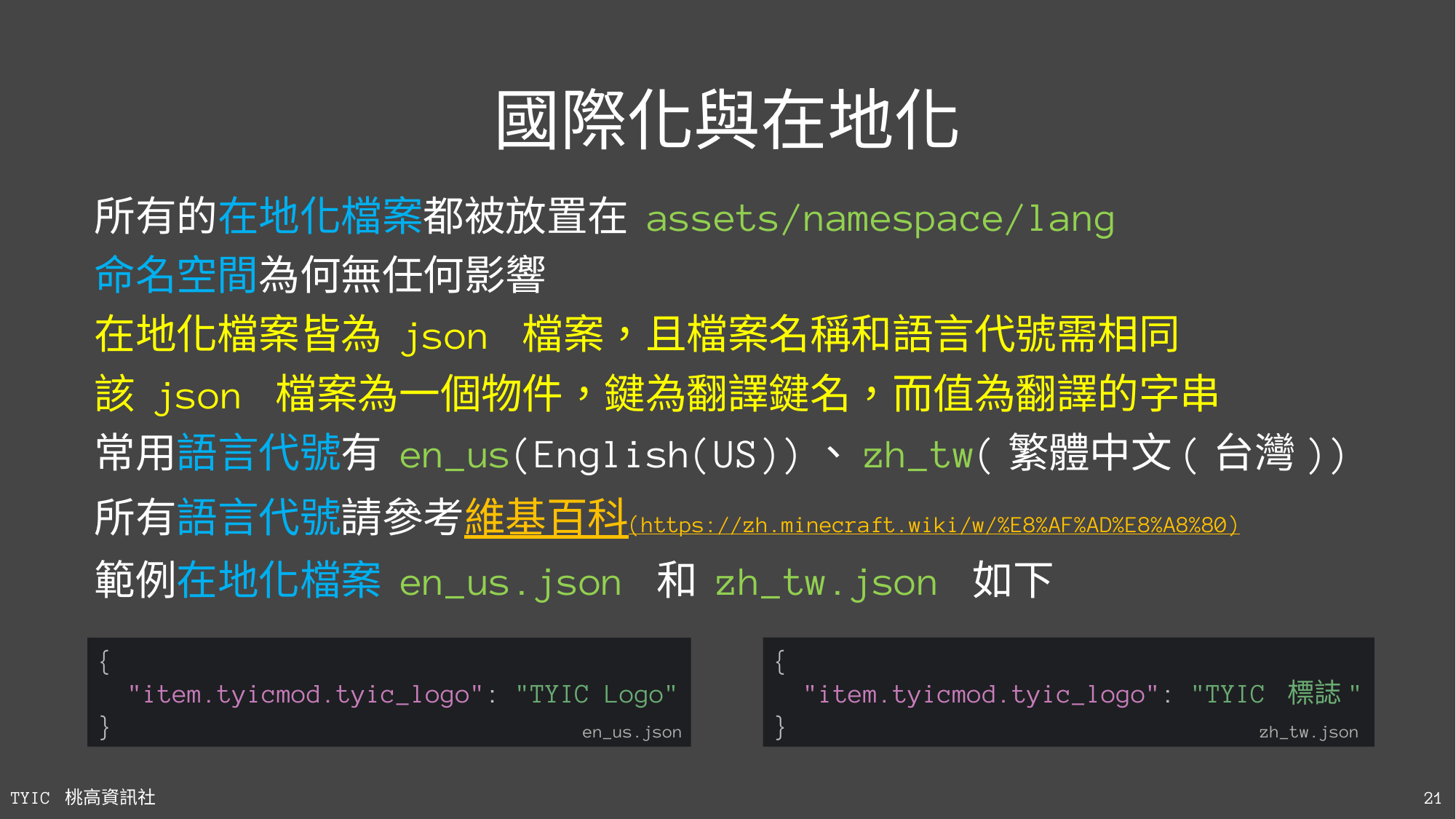

# 國際化與在地化
所有的在地化檔案都被放置在 assets/namespace/lang
命名空間為何無任何影響
在地化檔案皆為 json 檔案，且檔案名稱和語言代號需相同
該 json 檔案為一個物件，鍵為翻譯鍵名，而值為翻譯的字串
常用語言代號有 en_us(English(US))、zh_tw(繁體中文(台灣))
所有語言代號請參考維基百科(https://zh.minecraft.wiki/w/%E8%AF%AD%E8%A8%80)
範例在地化檔案 en_us.json 和 zh_tw.json 如下
{
  "item.tyicmod.tyic_logo": "TYIC 標誌"
}
zh_tw.json
{
  "item.tyicmod.tyic_logo": "TYIC Logo"
}
en_us.json